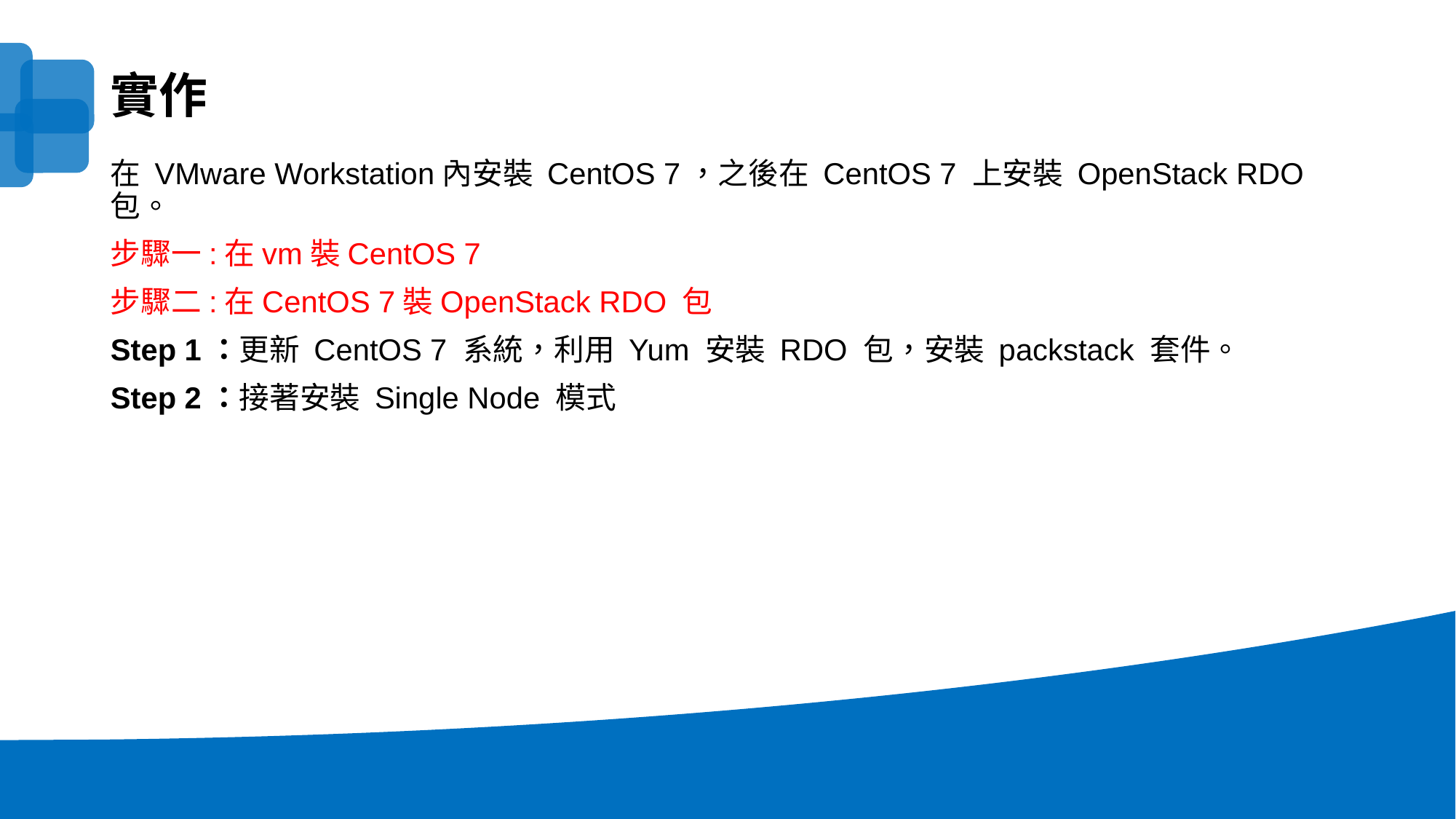

實作
在 VMware Workstation內安裝 CentOS 7，之後在 CentOS 7 上安裝 OpenStack RDO 包。
步驟一:在vm裝CentOS 7
步驟二:在CentOS 7裝OpenStack RDO 包
Step 1：更新 CentOS 7 系統，利用 Yum 安裝 RDO 包，安裝 packstack 套件。
Step 2：接著安裝 Single Node 模式